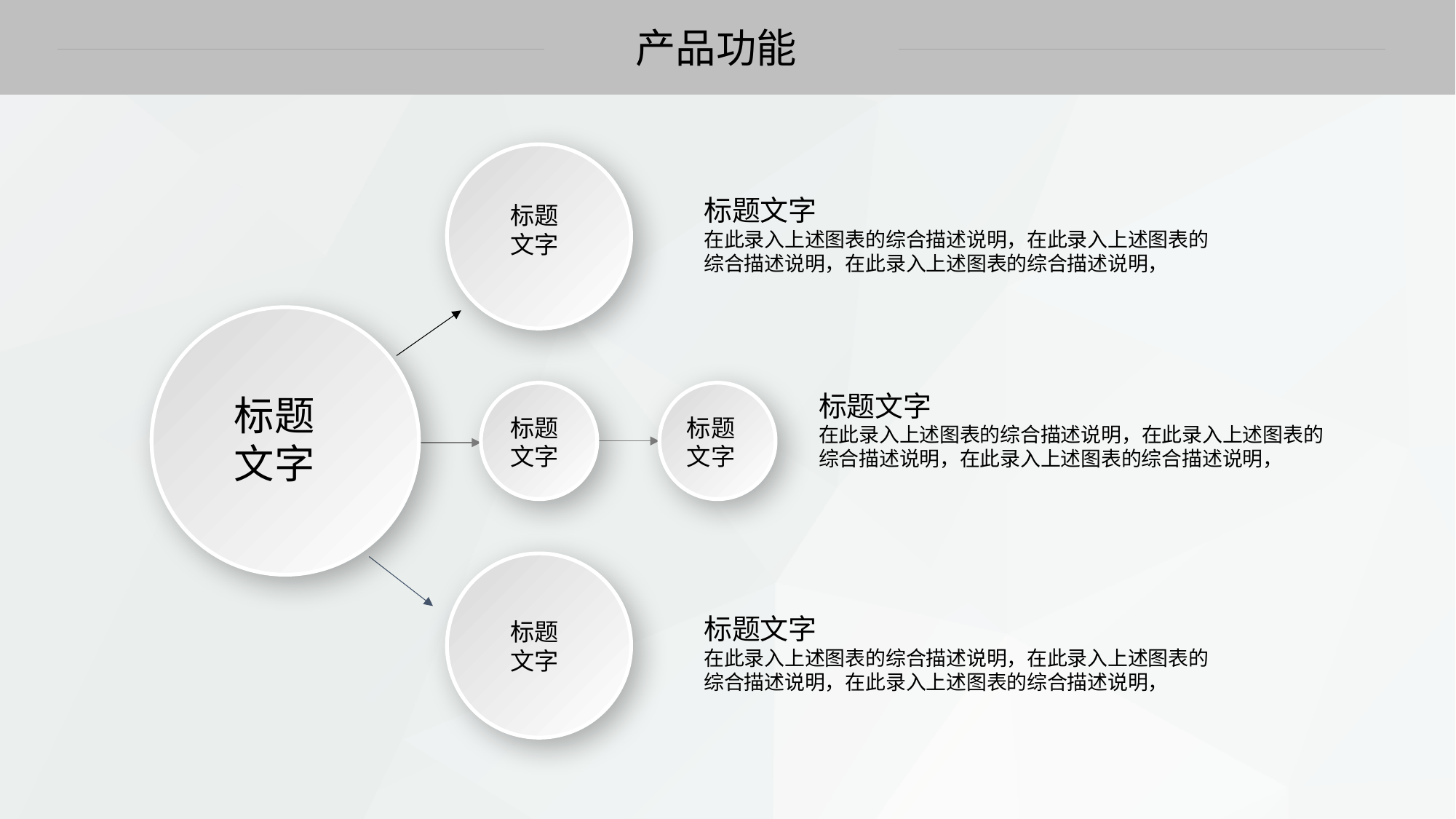

产品功能

标题
文字
标题文字
在此录入上述图表的综合描述说明，在此录入上述图表的综合描述说明，在此录入上述图表的综合描述说明，

标题
文字

标题文字
在此录入上述图表的综合描述说明，在此录入上述图表的综合描述说明，在此录入上述图表的综合描述说明，

标题
文字
标题
文字

标题
文字
标题文字
在此录入上述图表的综合描述说明，在此录入上述图表的综合描述说明，在此录入上述图表的综合描述说明，
延时文字，不要可以删除